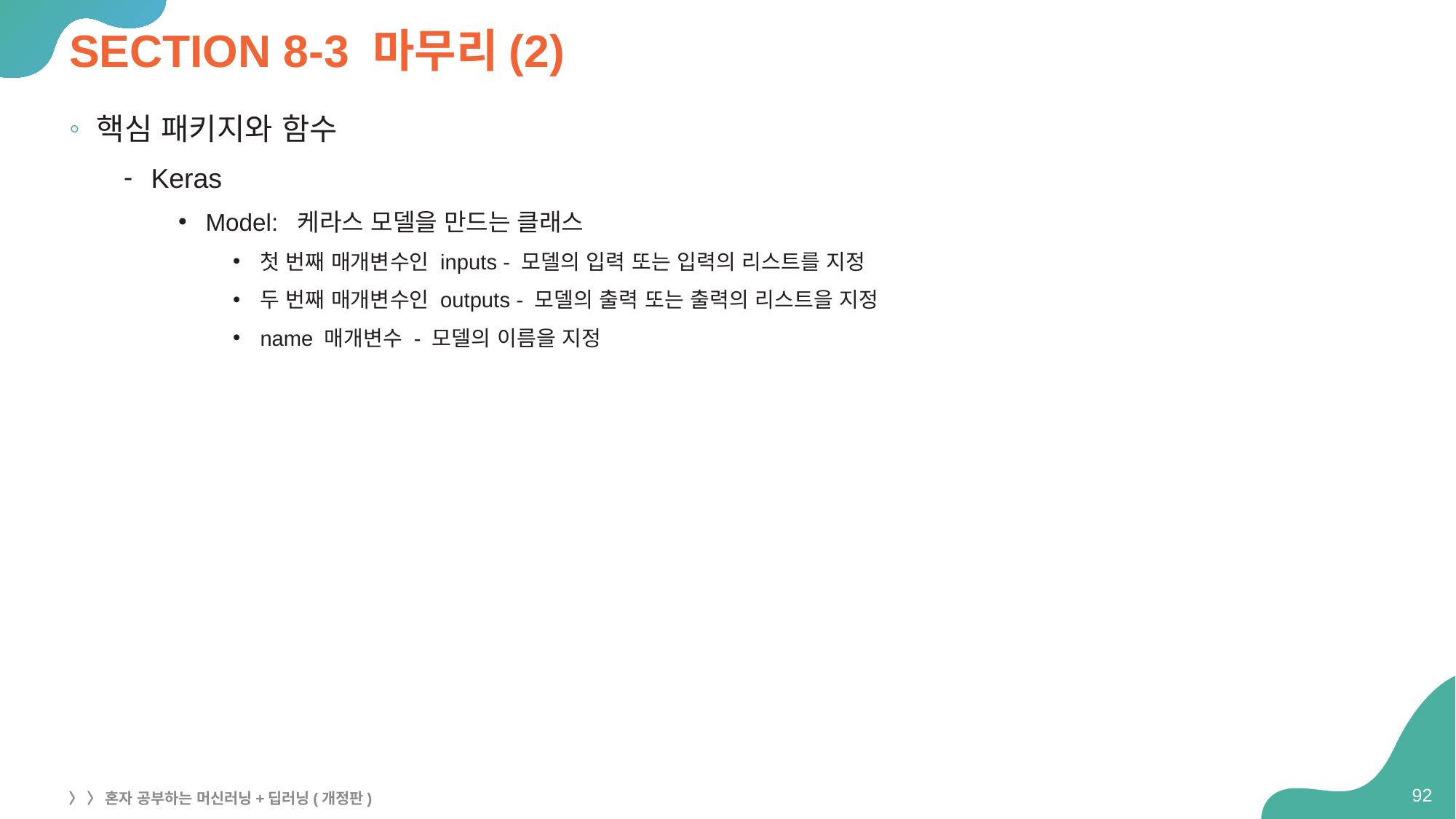

# SECTION 8-3 마무리(2)
핵심 패키지와 함수
Keras
Model:  케라스 모델을 만드는 클래스
첫 번째 매개변수인 inputs - 모델의 입력 또는 입력의 리스트를 지정
두 번째 매개변수인 outputs - 모델의 출력 또는 출력의 리스트을 지정
name 매개변수 - 모델의 이름을 지정
92
〉 〉 혼자 공부하는 머신러닝+딥러닝(개정판)